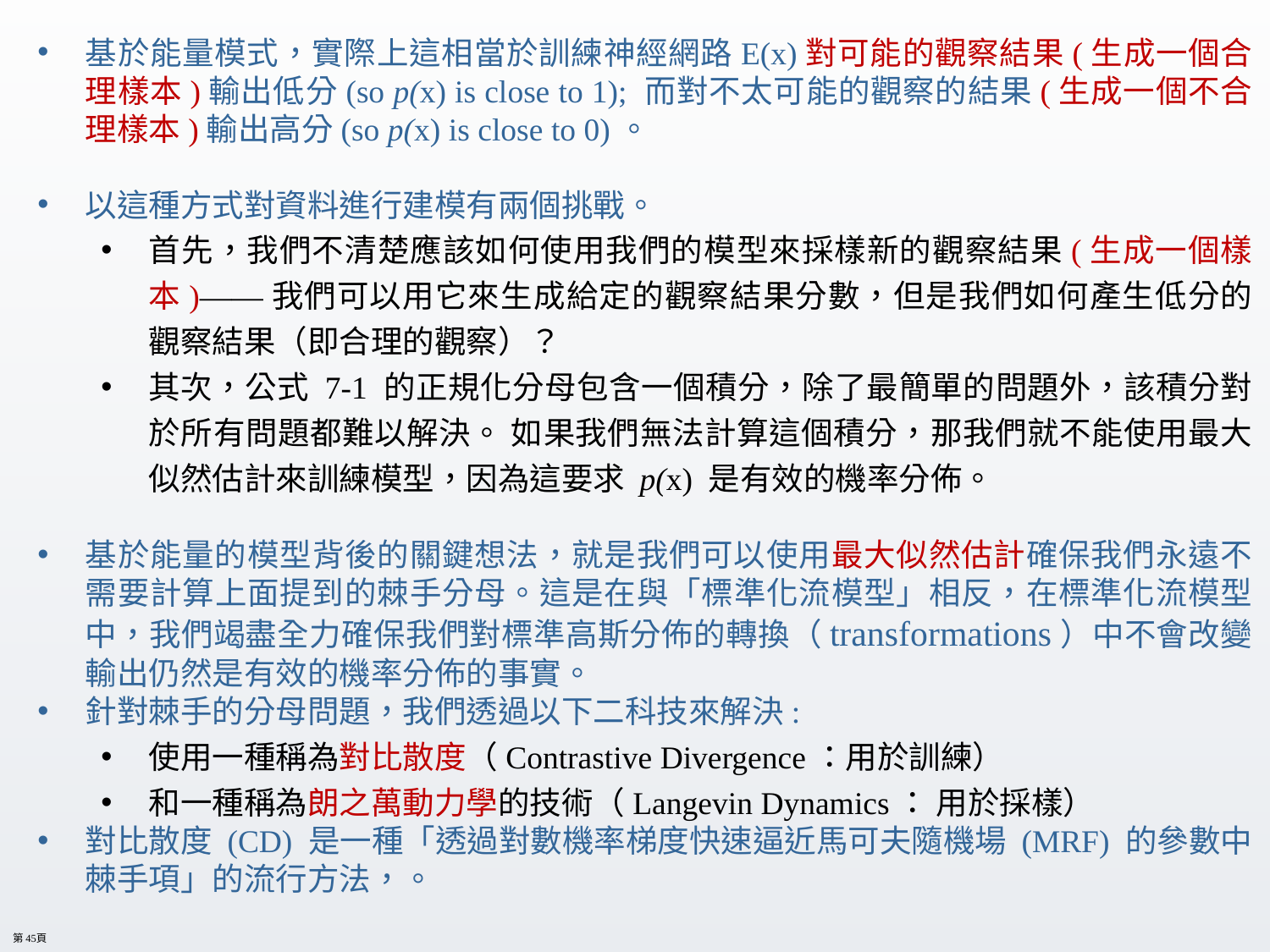

基於能量模式，實際上這相當於訓練神經網路E(x)對可能的觀察結果(生成一個合理樣本)輸出低分(so p(x) is close to 1); 而對不太可能的觀察的結果(生成一個不合理樣本)輸出高分(so p(x) is close to 0)。

以這種方式對資料進行建模有兩個挑戰。
首先，我們不清楚應該如何使用我們的模型來採樣新的觀察結果(生成一個樣本)——我們可以用它來生成給定的觀察結果分數，但是我們如何產生低分的觀察結果（即合理的觀察）？
其次，公式 7-1 的正規化分母包含一個積分，除了最簡單的問題外，該積分對於所有問題都難以解決。 如果我們無法計算這個積分，那我們就不能使用最大似然估計來訓練模型，因為這要求 p(x) 是有效的機率分佈。

基於能量的模型背後的關鍵想法，就是我們可以使用最大似然估計確保我們永遠不需要計算上面提到的棘手分母。這是在與「標準化流模型」相反，在標準化流模型中，我們竭盡全力確保我們對標準高斯分佈的轉換（transformations）中不會改變輸出仍然是有效的機率分佈的事實。
針對棘手的分母問題，我們透過以下二科技來解決:
使用一種稱為對比散度（Contrastive Divergence：用於訓練）
和一種稱為朗之萬動力學的技術（Langevin Dynamics： 用於採樣）
對比散度 (CD) 是一種「透過對數機率梯度快速逼近馬可夫隨機場 (MRF) 的參數中棘手項」的流行方法，。